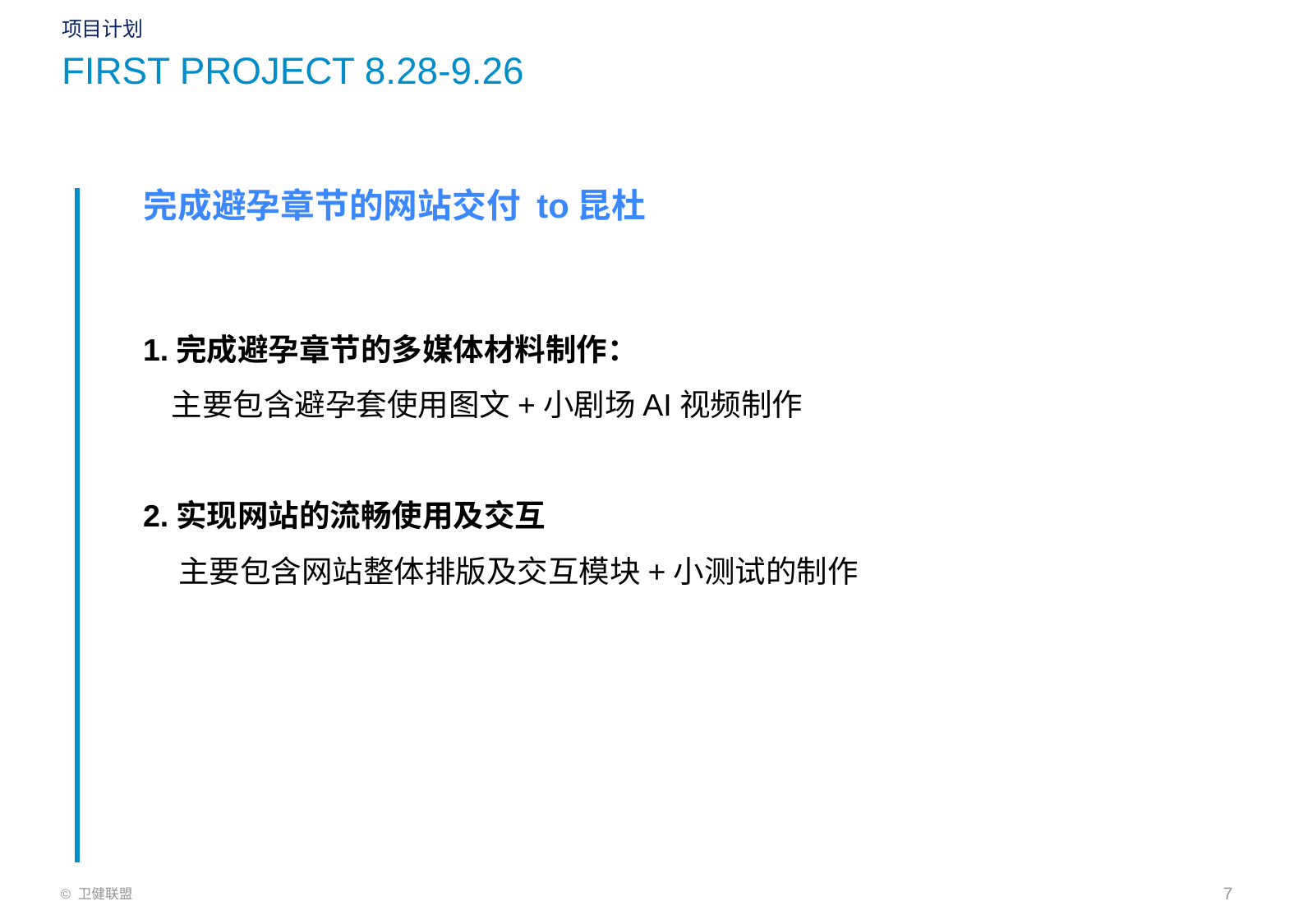

项目计划
# First Project 8.28-9.26

完成避孕章节的网站交付 to昆杜

1.完成避孕章节的多媒体材料制作：
   主要包含避孕套使用图文+小剧场AI视频制作

2.实现网站的流畅使用及交互
    主要包含网站整体排版及交互模块+小测试的制作
7